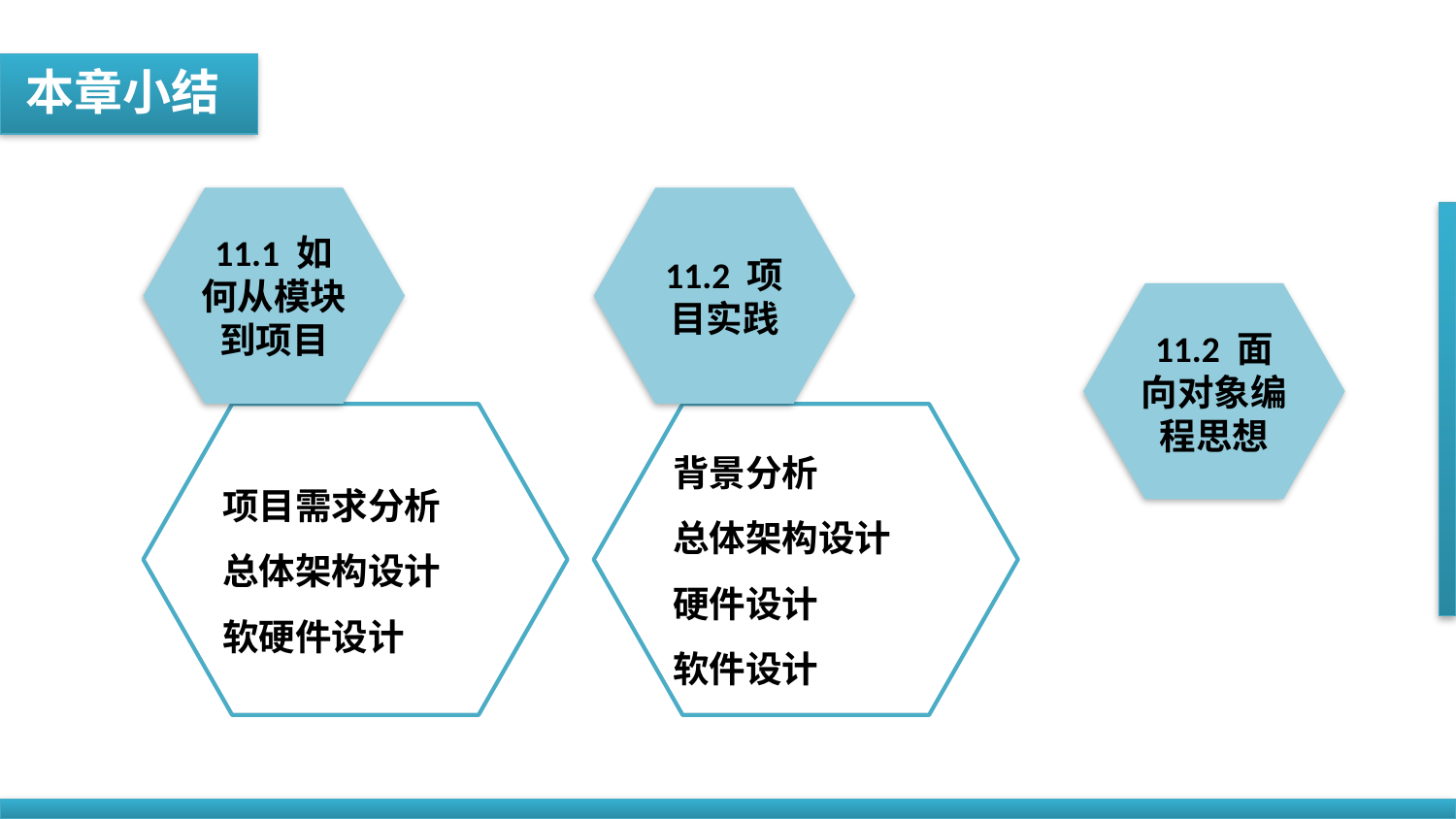

本章小结

11.1 如何从模块到项目
11.2 项目实践
11.2 面向对象编程思想
项目需求分析
总体架构设计
软硬件设计
背景分析
总体架构设计
硬件设计
软件设计